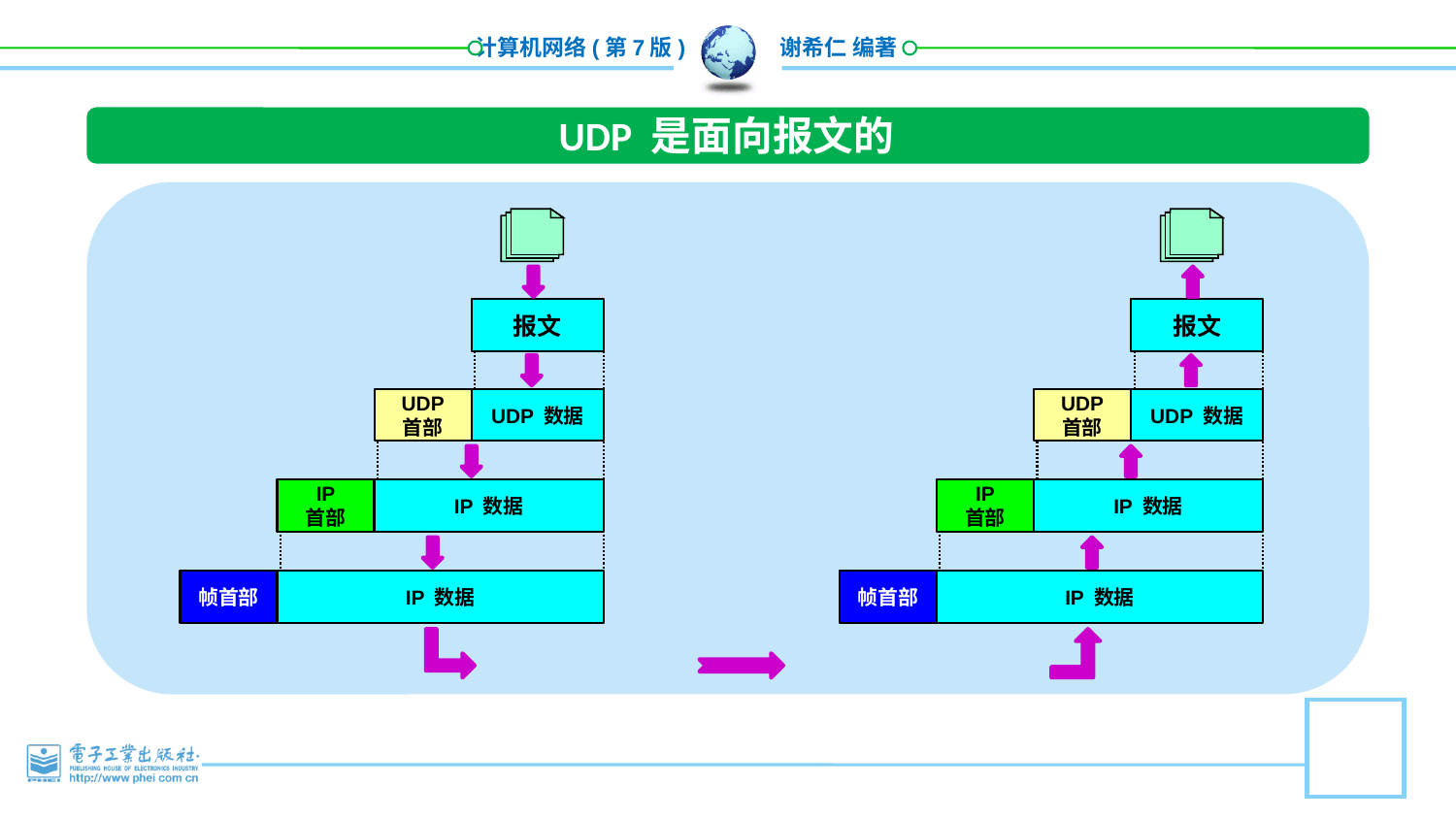

UDP 是面向报文的

报文

UDP
首部
UDP 数据

IP
首部
IP 数据

帧首部
IP 数据

报文

UDP
首部
UDP 数据

IP
首部
IP 数据

帧首部
IP 数据